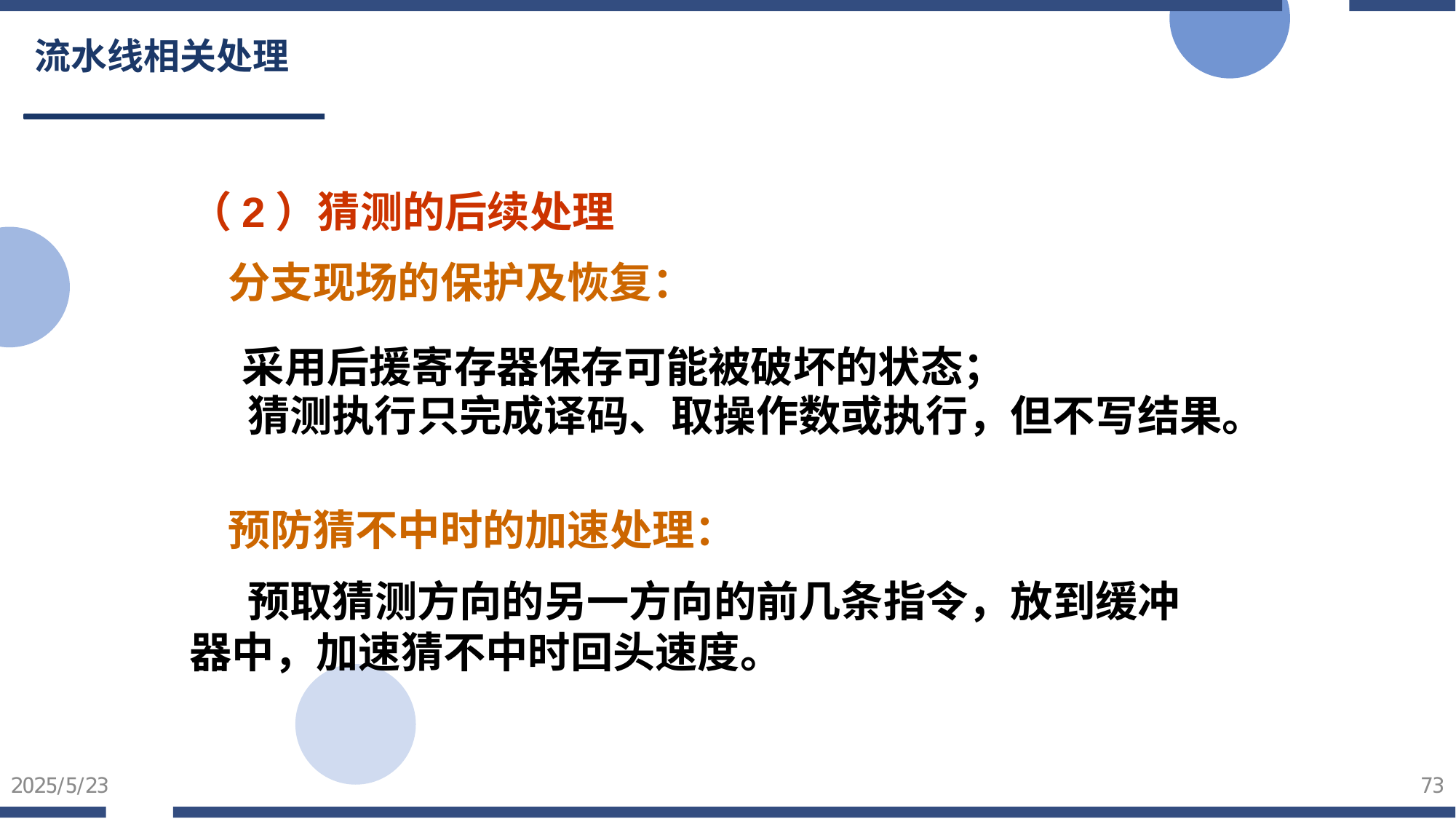

# 流水线相关处理
（2）猜测的后续处理
   分支现场的保护及恢复：
     采用后援寄存器保存可能被破坏的状态；
     猜测执行只完成译码、取操作数或执行，但不写结果。
   预防猜不中时的加速处理：
     预取猜测方向的另一方向的前几条指令，放到缓冲器中，加速猜不中时回头速度。
2025/5/23
73